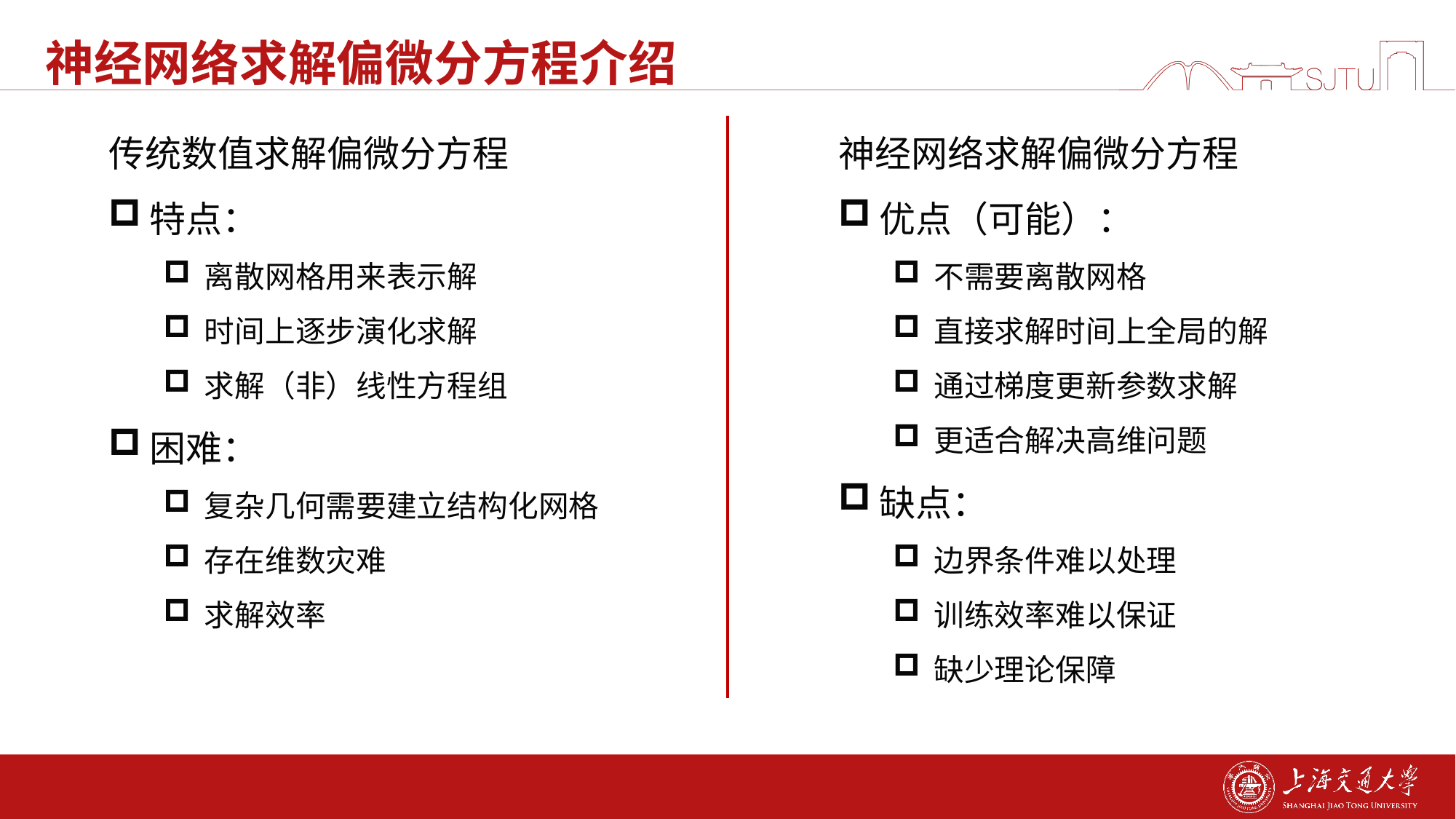

# 神经网络求解偏微分方程介绍
传统数值求解偏微分方程
特点：
离散网格用来表示解
时间上逐步演化求解
求解（非）线性方程组
困难：
复杂几何需要建立结构化网格
存在维数灾难
求解效率

神经网络求解偏微分方程
优点（可能）：
不需要离散网格
直接求解时间上全局的解
通过梯度更新参数求解
更适合解决高维问题
缺点：
边界条件难以处理
训练效率难以保证
缺少理论保障